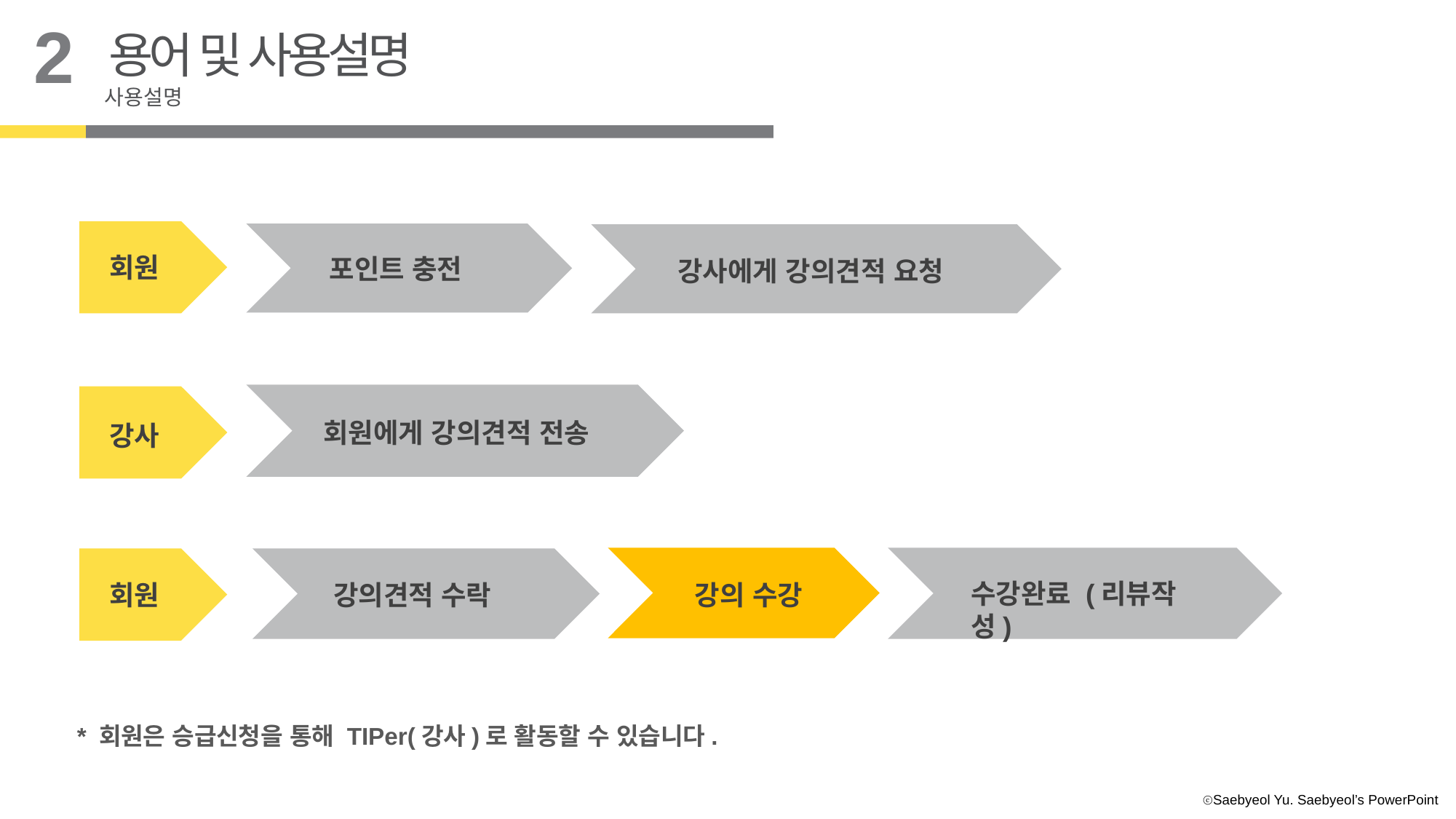

2
용어 및 사용설명
사용설명

회원
포인트 충전
강사에게 강의견적 요청

회원에게 강의견적 전송
강사

수강완료 (리뷰작성)
회원
강의 수강
강의견적 수락
* 회원은 승급신청을 통해 TIPer(강사)로 활동할 수 있습니다.